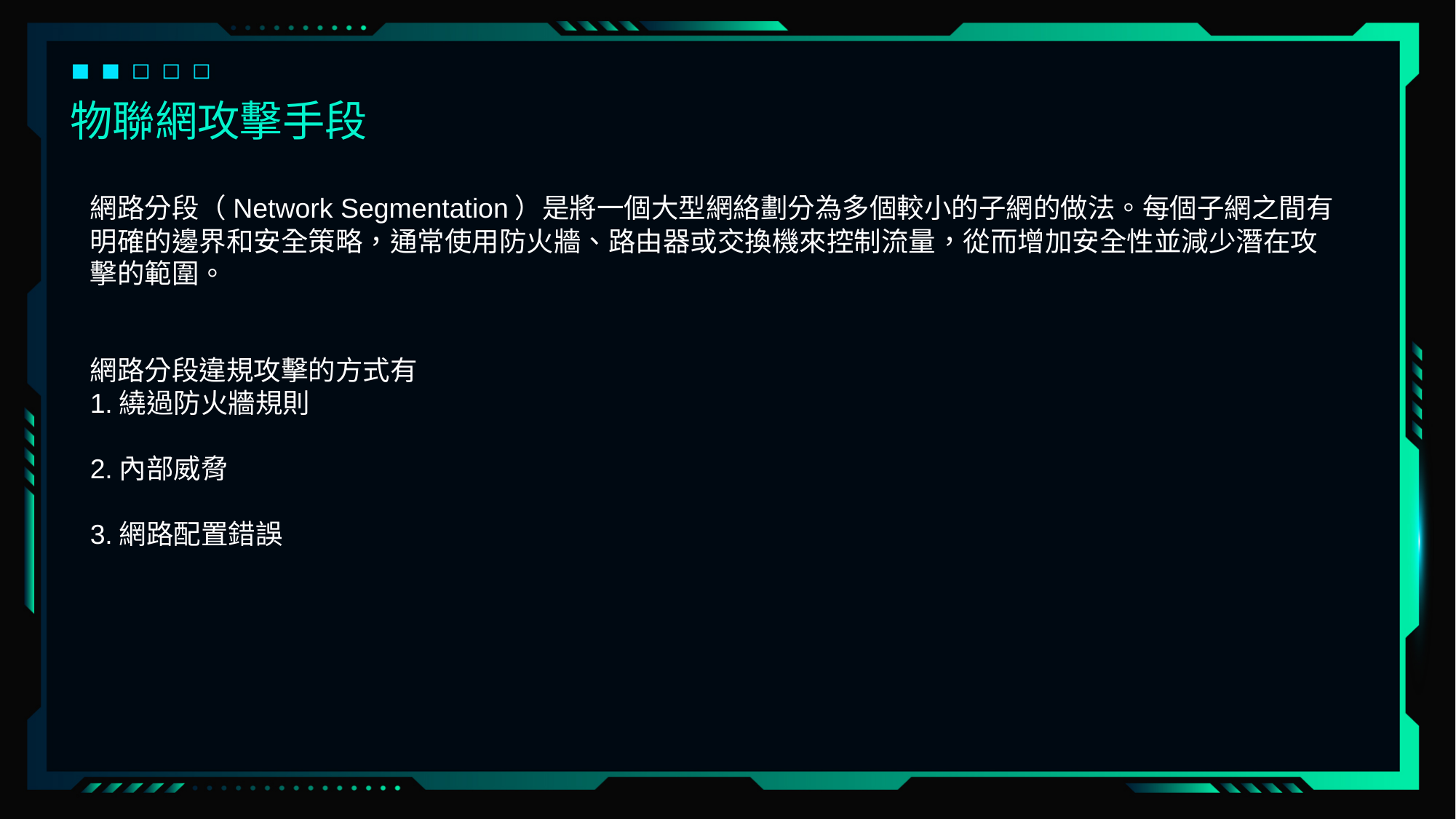

物聯網攻擊手段
網路分段（Network Segmentation）是將一個大型網絡劃分為多個較小的子網的做法。每個子網之間有明確的邊界和安全策略，通常使用防火牆、路由器或交換機來控制流量，從而增加安全性並減少潛在攻擊的範圍。
網路分段違規攻擊的方式有
1.繞過防火牆規則

2.內部威脅

3.網路配置錯誤